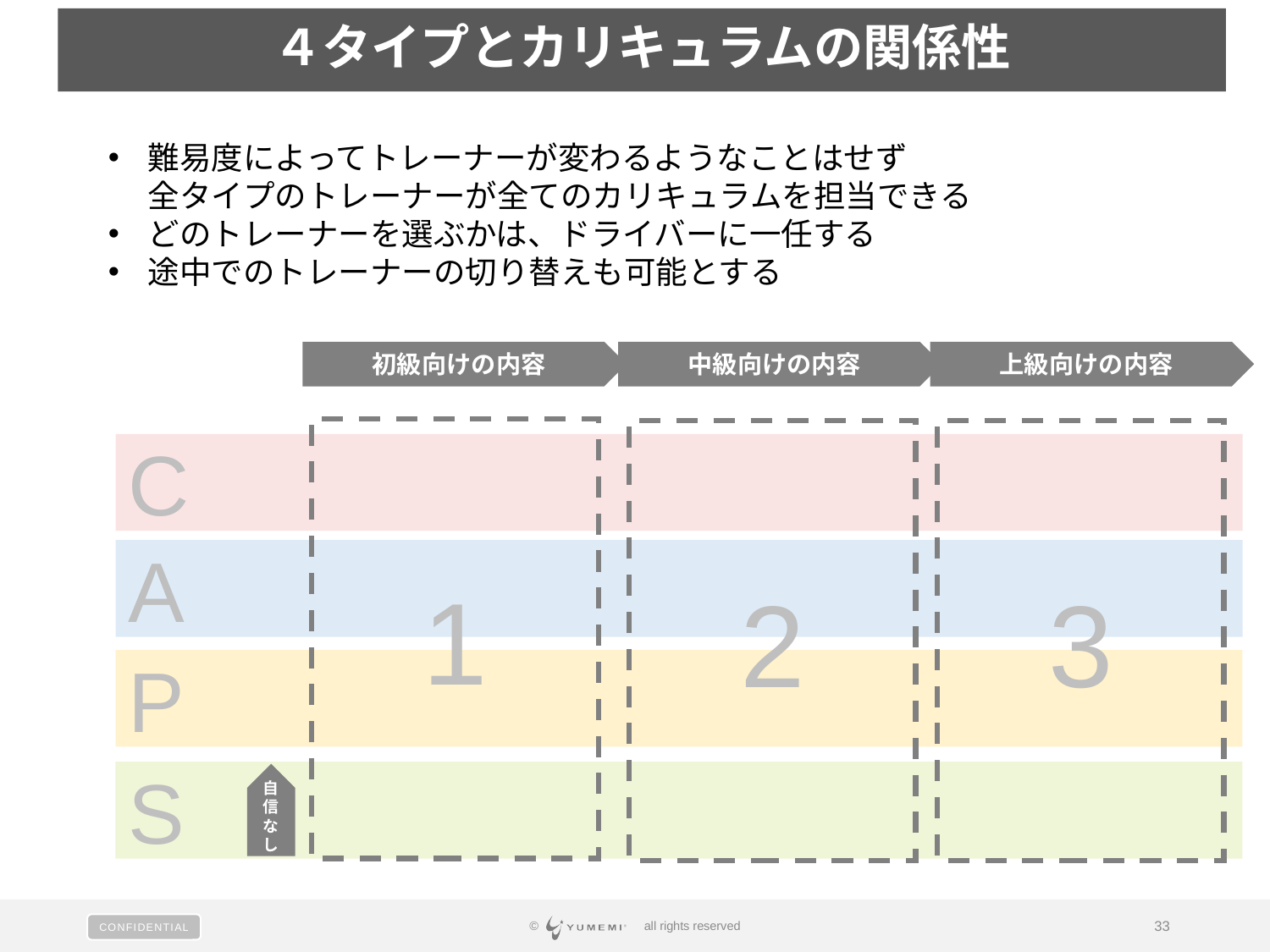

４タイプとカリキュラムの関係性
難易度によってトレーナーが変わるようなことはせず
全タイプのトレーナーが全てのカリキュラムを担当できる
どのトレーナーを選ぶかは、ドライバーに一任する
途中でのトレーナーの切り替えも可能とする
初級向けの内容
中級向けの内容
上級向けの内容
1
2
3
C
A
P
S
自信なし
©                         　 all rights reserved
33